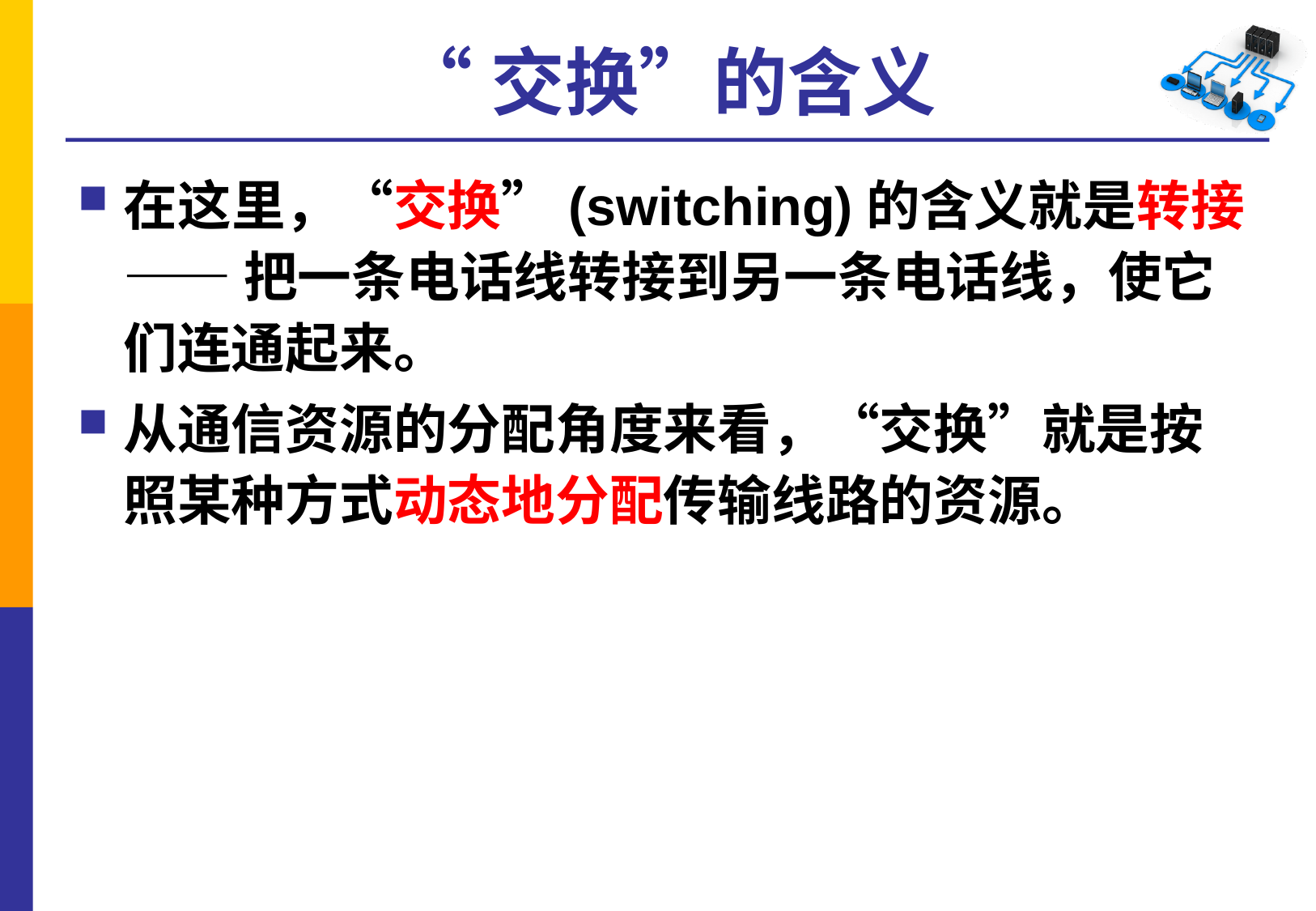

# “交换”的含义
在这里，“交换”(switching)的含义就是转接 —— 把一条电话线转接到另一条电话线，使它们连通起来。
从通信资源的分配角度来看，“交换”就是按照某种方式动态地分配传输线路的资源。